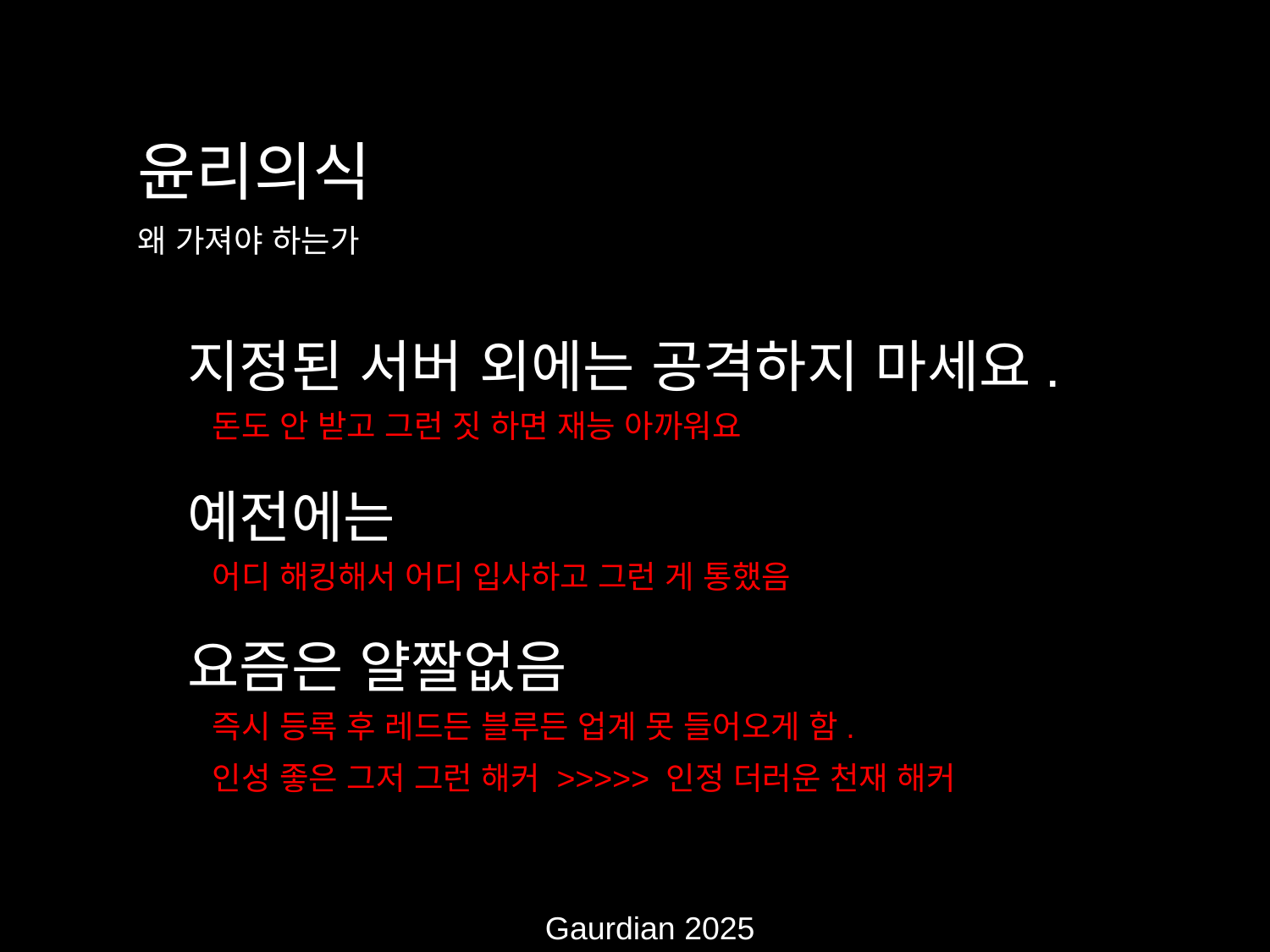

윤리의식
왜 가져야 하는가
지정된 서버 외에는 공격하지 마세요.
돈도 안 받고 그런 짓 하면 재능 아까워요
예전에는
어디 해킹해서 어디 입사하고 그런 게 통했음
요즘은 얄짤없음
즉시 등록 후 레드든 블루든 업계 못 들어오게 함.
인성 좋은 그저 그런 해커 >>>>> 인정 더러운 천재 해커